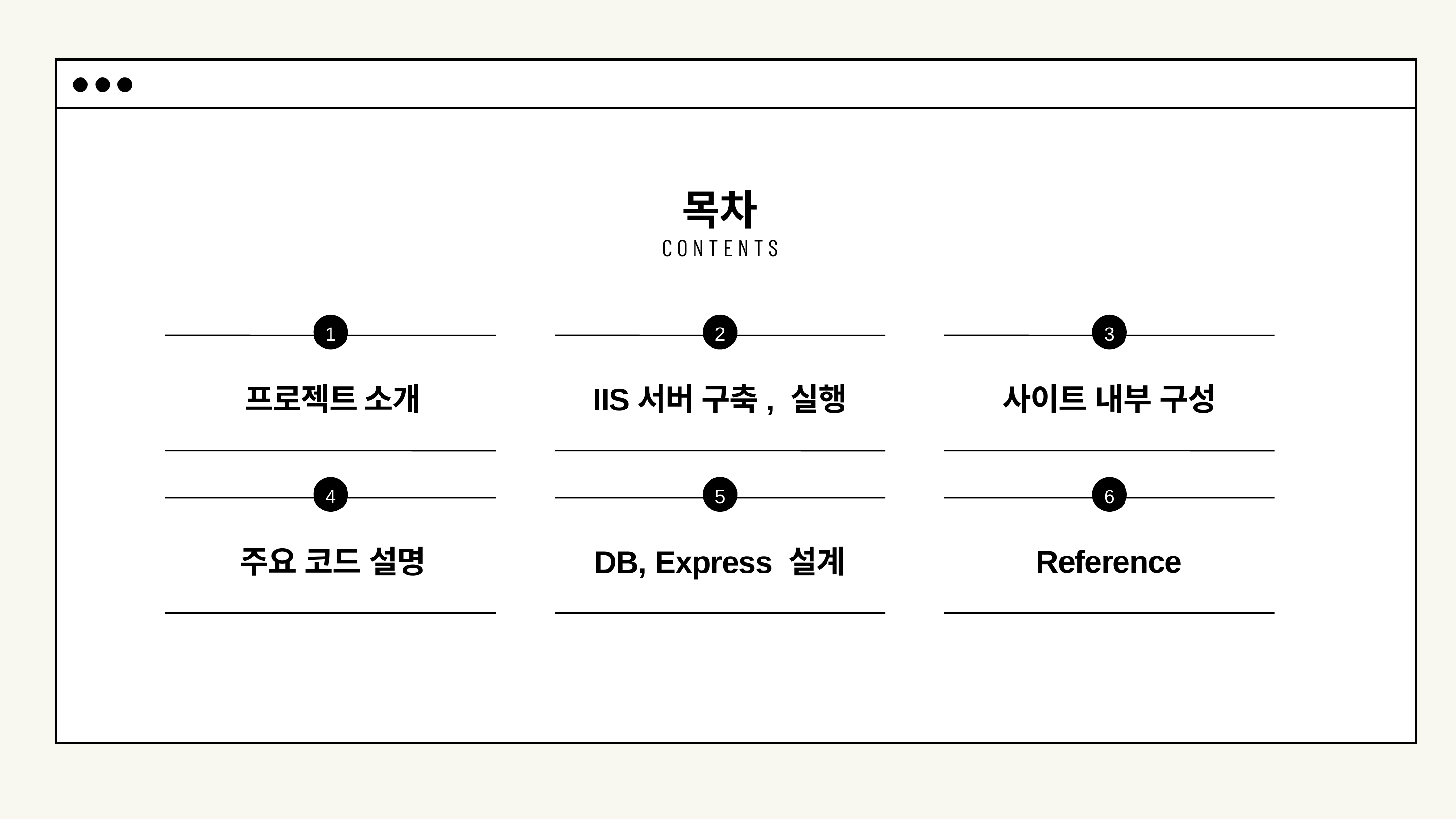

목차
CONTENTS

1
2
3

IIS서버 구축, 실행
사이트 내부 구성
프로젝트 소개

4
5
6

Reference
DB, Express 설계
주요 코드 설명